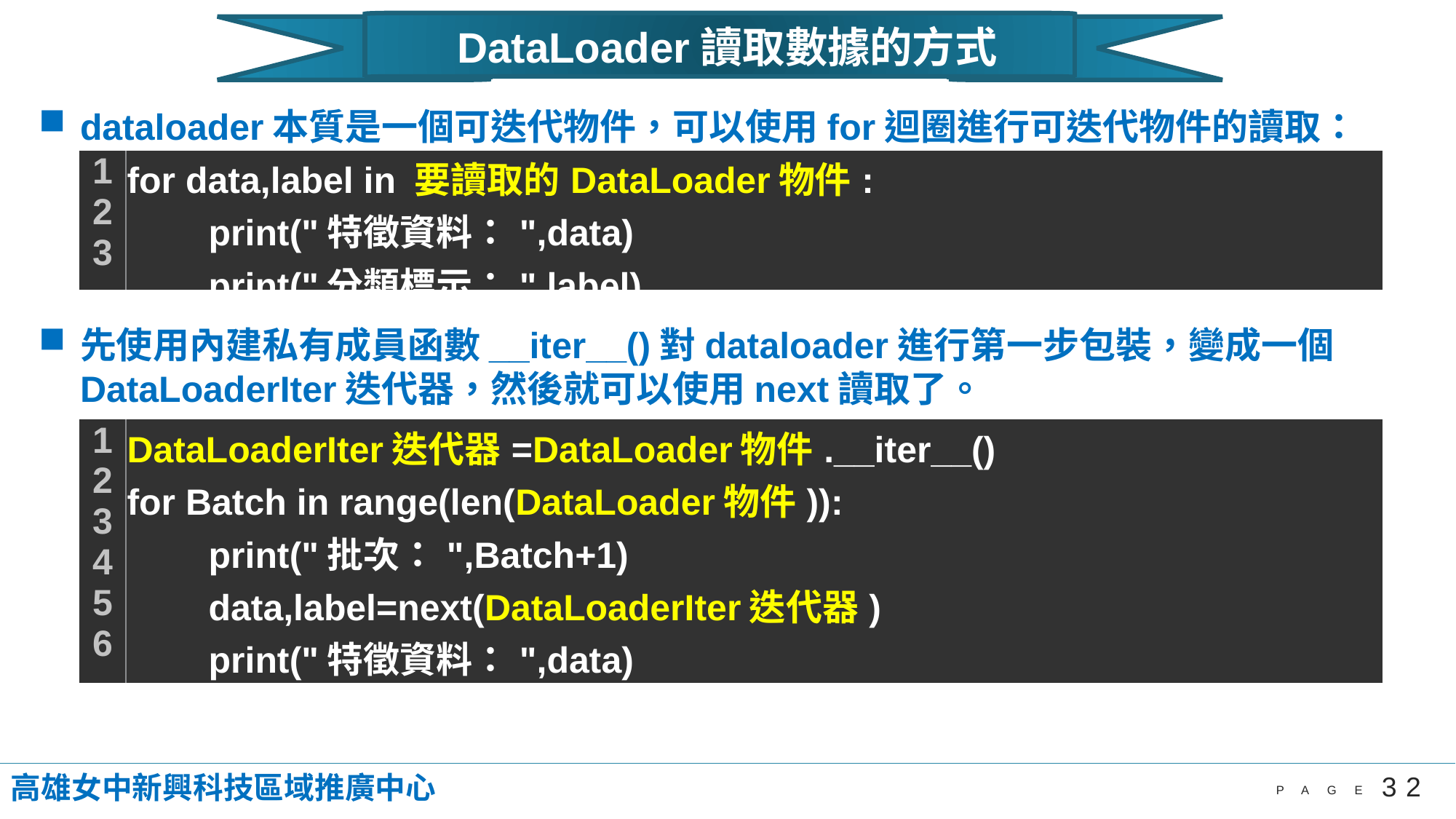

DataLoader讀取數據的方式
dataloader本質是一個可迭代物件，可以使用for迴圈進行可迭代物件的讀取：

先使用內建私有成員函數__iter__()對dataloader進行第一步包裝，變成一個DataLoaderIter迭代器，然後就可以使用next讀取了。
| 1 2 3 | for data,label in 要讀取的DataLoader物件:      print("特徵資料：",data)      print("分類標示：",label) |
| --- | --- |
| 1 2 3 4 5 6 | DataLoaderIter迭代器=DataLoader物件.\_\_iter\_\_() for Batch in range(len(DataLoader物件)): print("批次：",Batch+1) data,label=next(DataLoaderIter迭代器) print("特徵資料：",data) print("分類標示：",label) |
| --- | --- |
高雄女中新興科技區域推廣中心